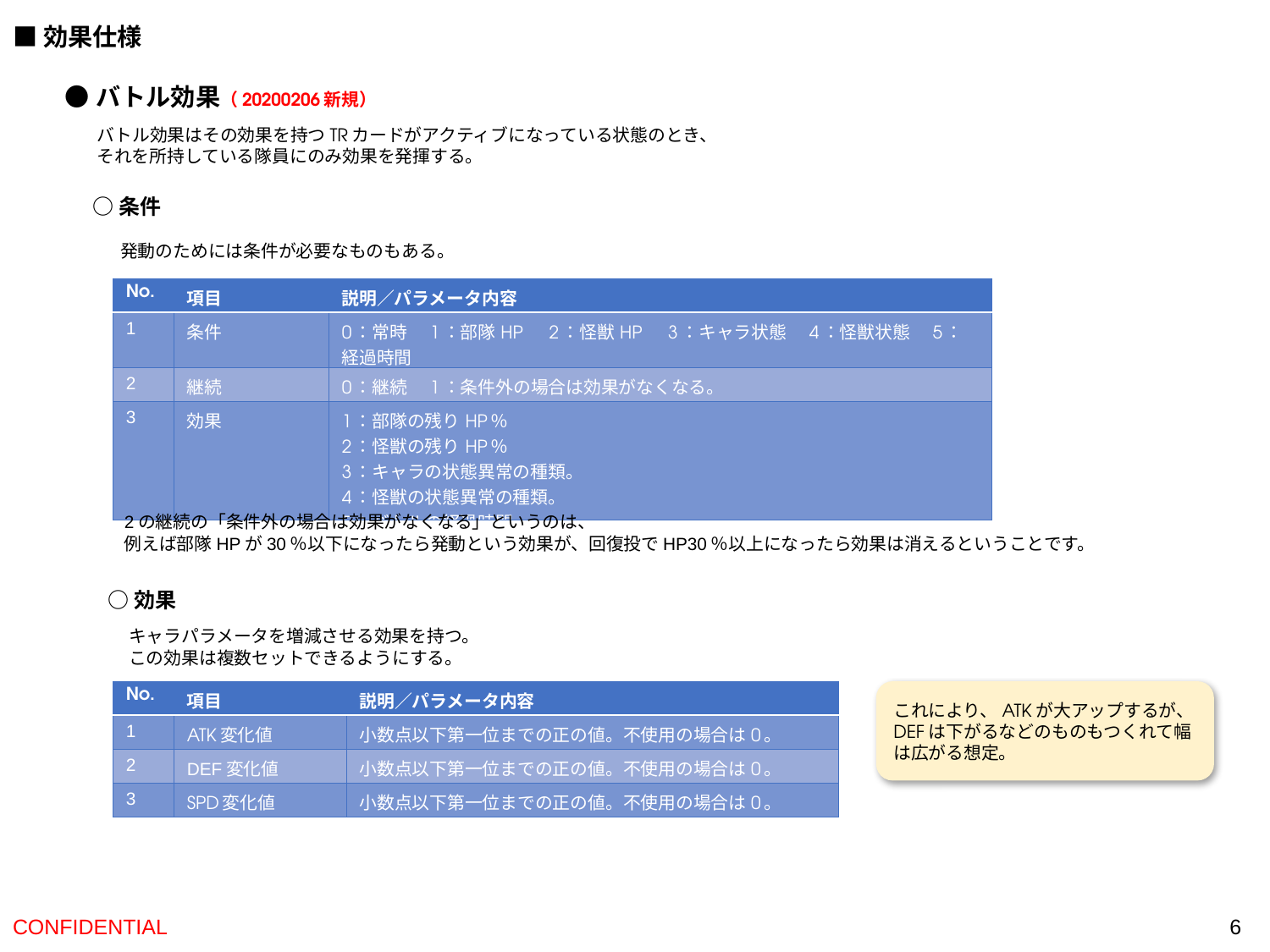

■効果仕様
●バトル効果（20200206新規）
バトル効果はその効果を持つTRカードがアクティブになっている状態のとき、
それを所持している隊員にのみ効果を発揮する。
○条件
発動のためには条件が必要なものもある。
| No. | 項目 | 説明／パラメータ内容 |
| --- | --- | --- |
| 1 | 条件 | 0：常時　1：部隊HP　2：怪獣HP　3：キャラ状態　4：怪獣状態　5：経過時間 |
| 2 | 継続 | 0：継続　1：条件外の場合は効果がなくなる。 |
| 3 | 効果 | 1：部隊の残りHP％ 2：怪獣の残りHP％ 3：キャラの状態異常の種類。 4：怪獣の状態異常の種類。 5：バトルの経過時間。 |
2の継続の「条件外の場合は効果がなくなる」というのは、
例えば部隊HPが30％以下になったら発動という効果が、回復投でHP30％以上になったら効果は消えるということです。
○効果
キャラパラメータを増減させる効果を持つ。
この効果は複数セットできるようにする。
| No. | 項目 | 説明／パラメータ内容 |
| --- | --- | --- |
| 1 | ATK変化値 | 小数点以下第一位までの正の値。不使用の場合は0。 |
| 2 | DEF変化値 | 小数点以下第一位までの正の値。不使用の場合は0。 |
| 3 | SPD変化値 | 小数点以下第一位までの正の値。不使用の場合は0。 |
これにより、ATKが大アップするが、DEFは下がるなどのものもつくれて幅は広がる想定。
6
CONFIDENTIAL